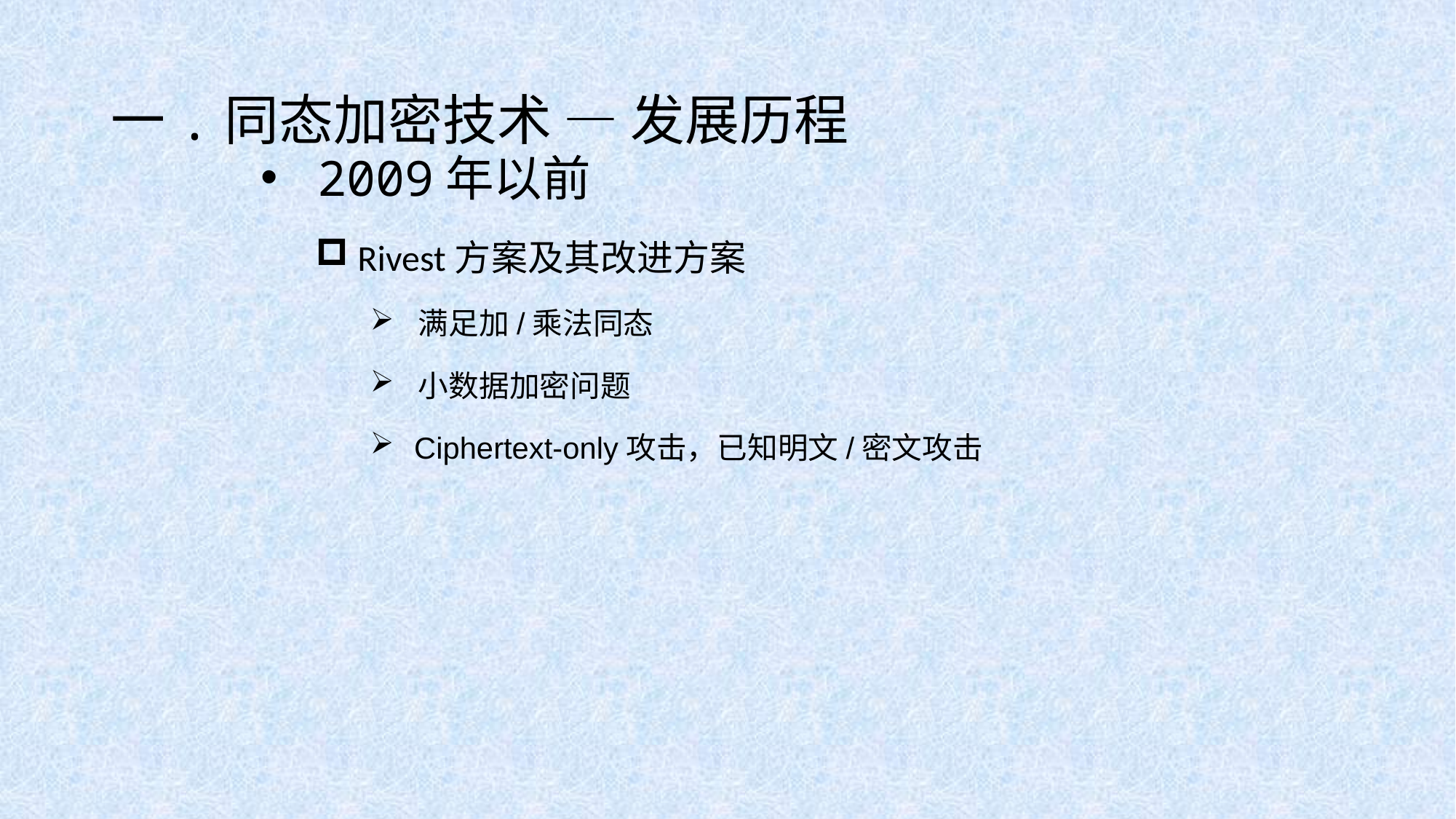

# 一.同态加密技术 — 发展历程
 2009年以前
 Rivest方案及其改进方案
  满足加/乘法同态
  小数据加密问题
  Ciphertext-only攻击，已知明文/密文攻击